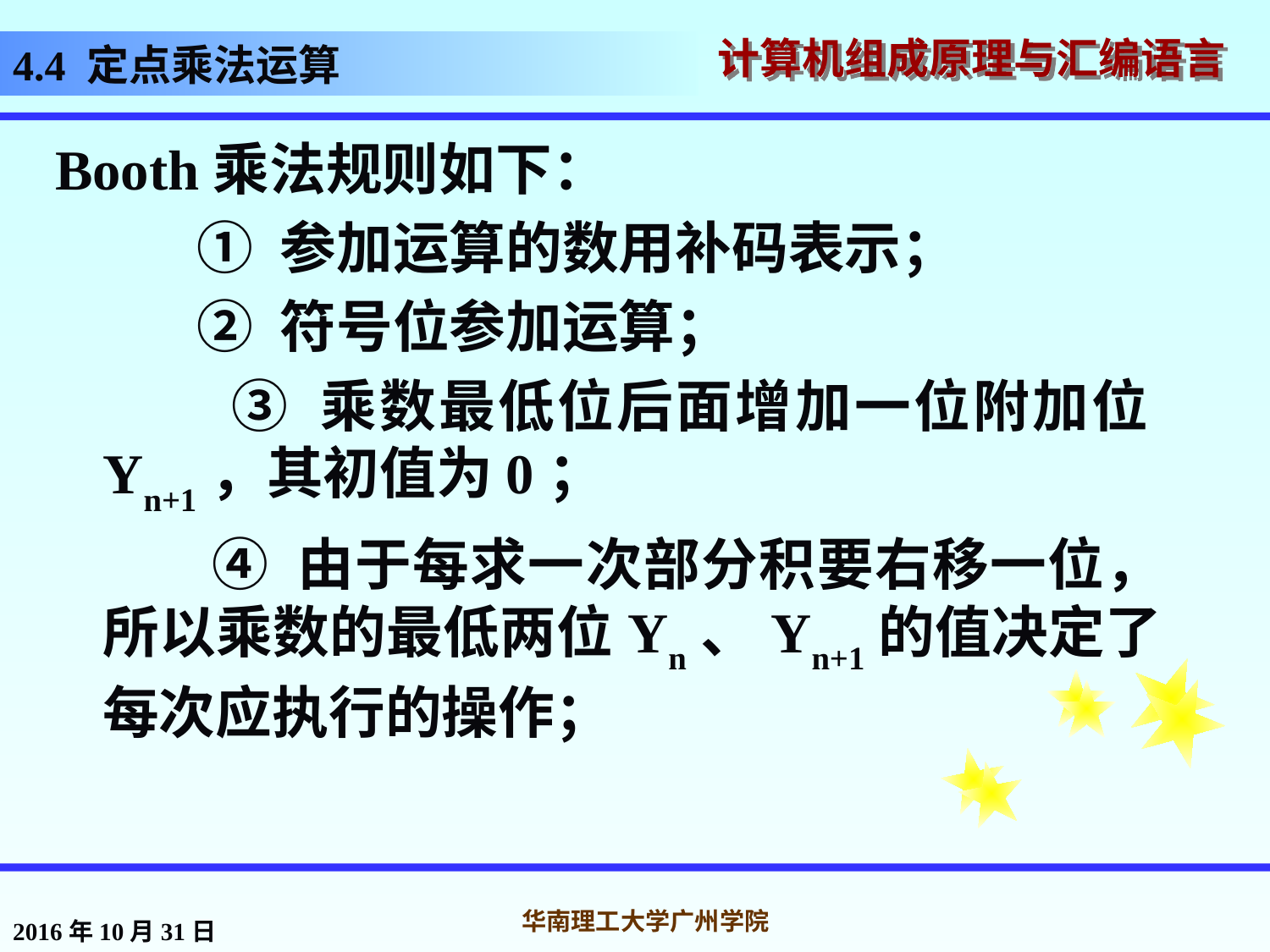

# 4.4 定点乘法运算
Booth乘法规则如下：
           ① 参加运算的数用补码表示；
           ② 符号位参加运算；
           ③ 乘数最低位后面增加一位附加位Yn+1，其初值为0；
           ④ 由于每求一次部分积要右移一位，所以乘数的最低两位Yn、Yn+1的值决定了每次应执行的操作；
2016年10月31日
华南理工大学广州学院